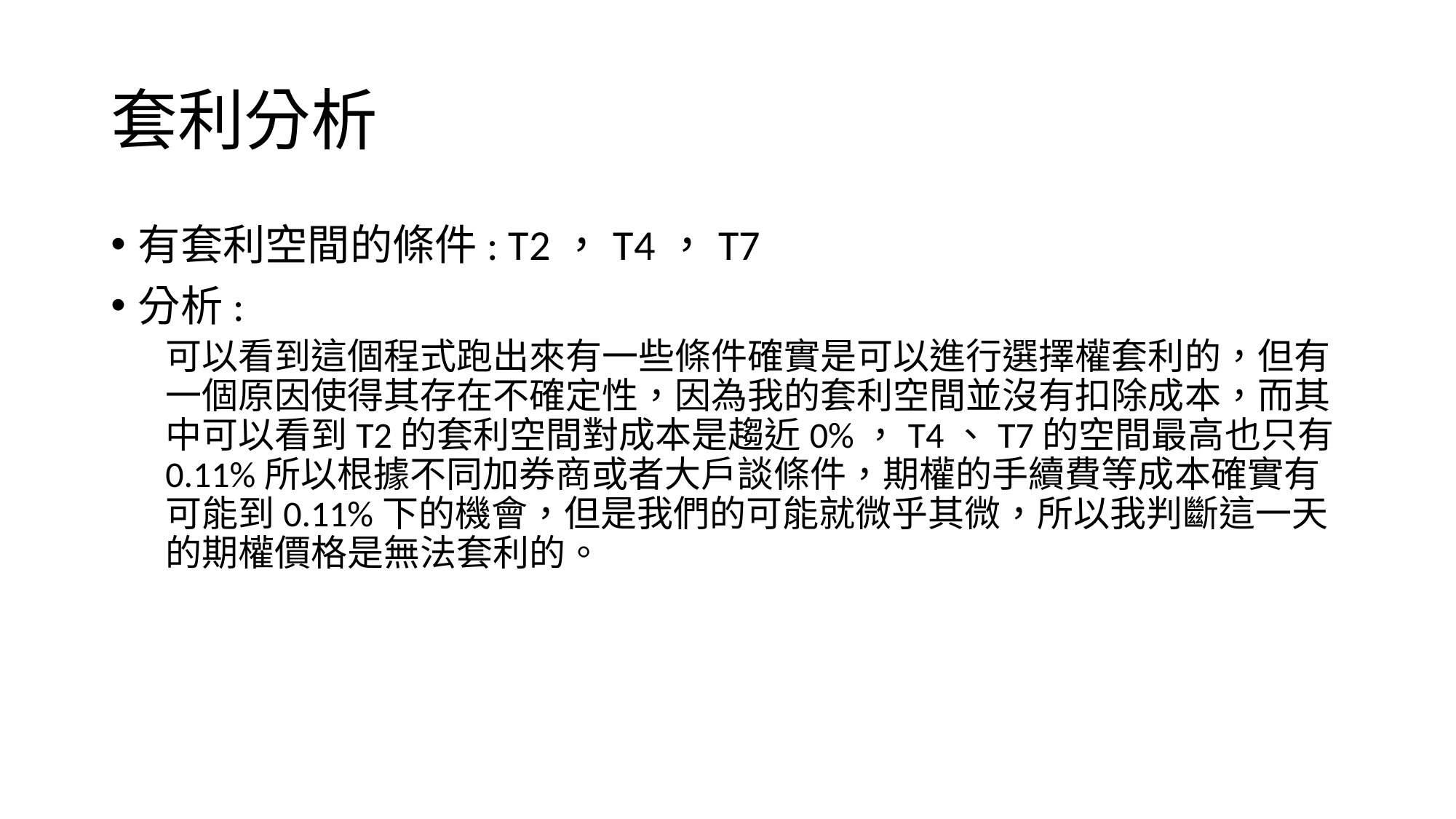

# 套利分析
有套利空間的條件: T2，T4，T7
分析:
可以看到這個程式跑出來有一些條件確實是可以進行選擇權套利的，但有一個原因使得其存在不確定性，因為我的套利空間並沒有扣除成本，而其中可以看到T2的套利空間對成本是趨近0%，T4、T7的空間最高也只有0.11%所以根據不同加券商或者大戶談條件，期權的手續費等成本確實有可能到0.11%下的機會，但是我們的可能就微乎其微，所以我判斷這一天的期權價格是無法套利的。